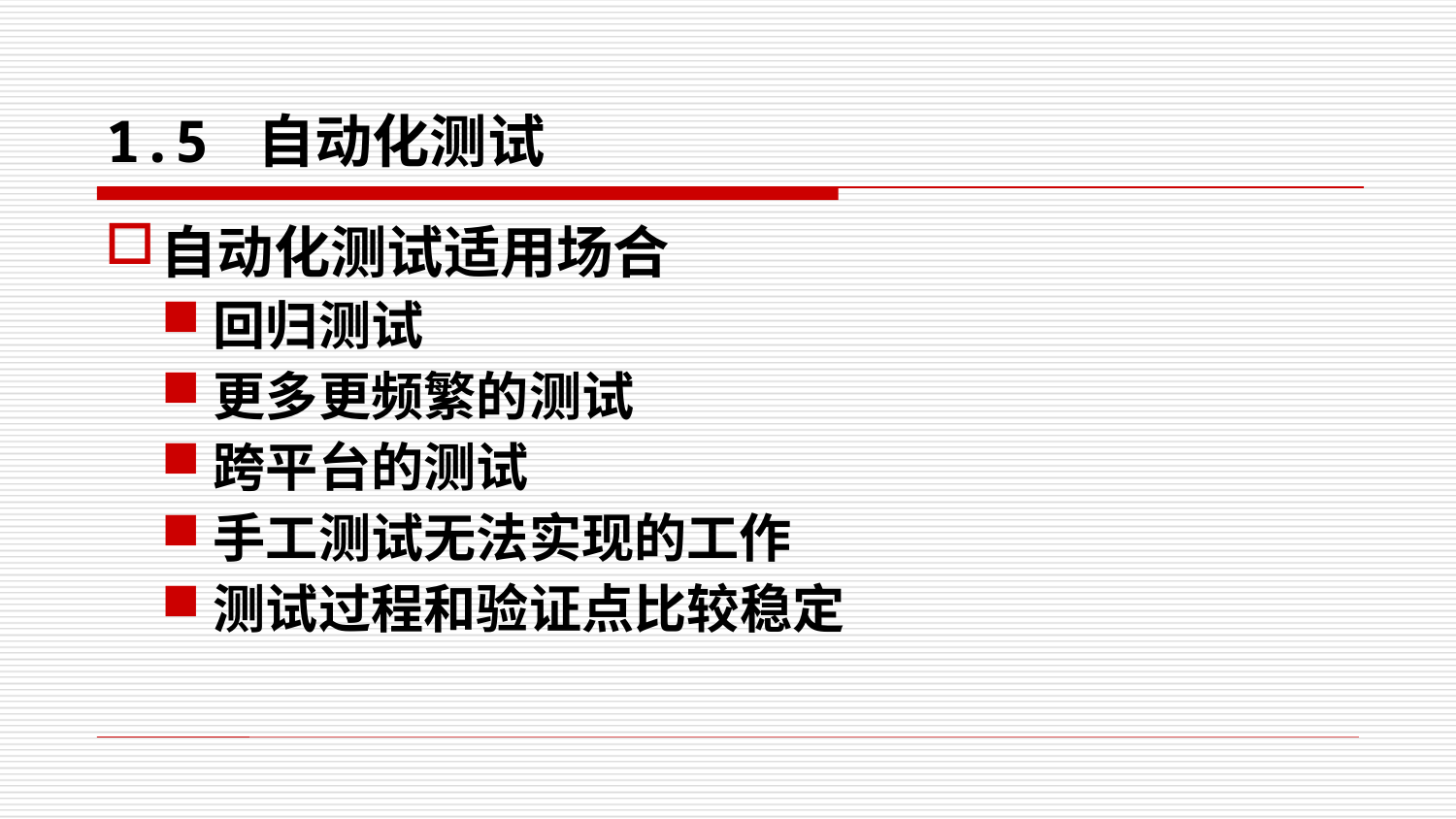

# 1.5 自动化测试
自动化测试适用场合
回归测试
更多更频繁的测试
跨平台的测试
手工测试无法实现的工作
测试过程和验证点比较稳定